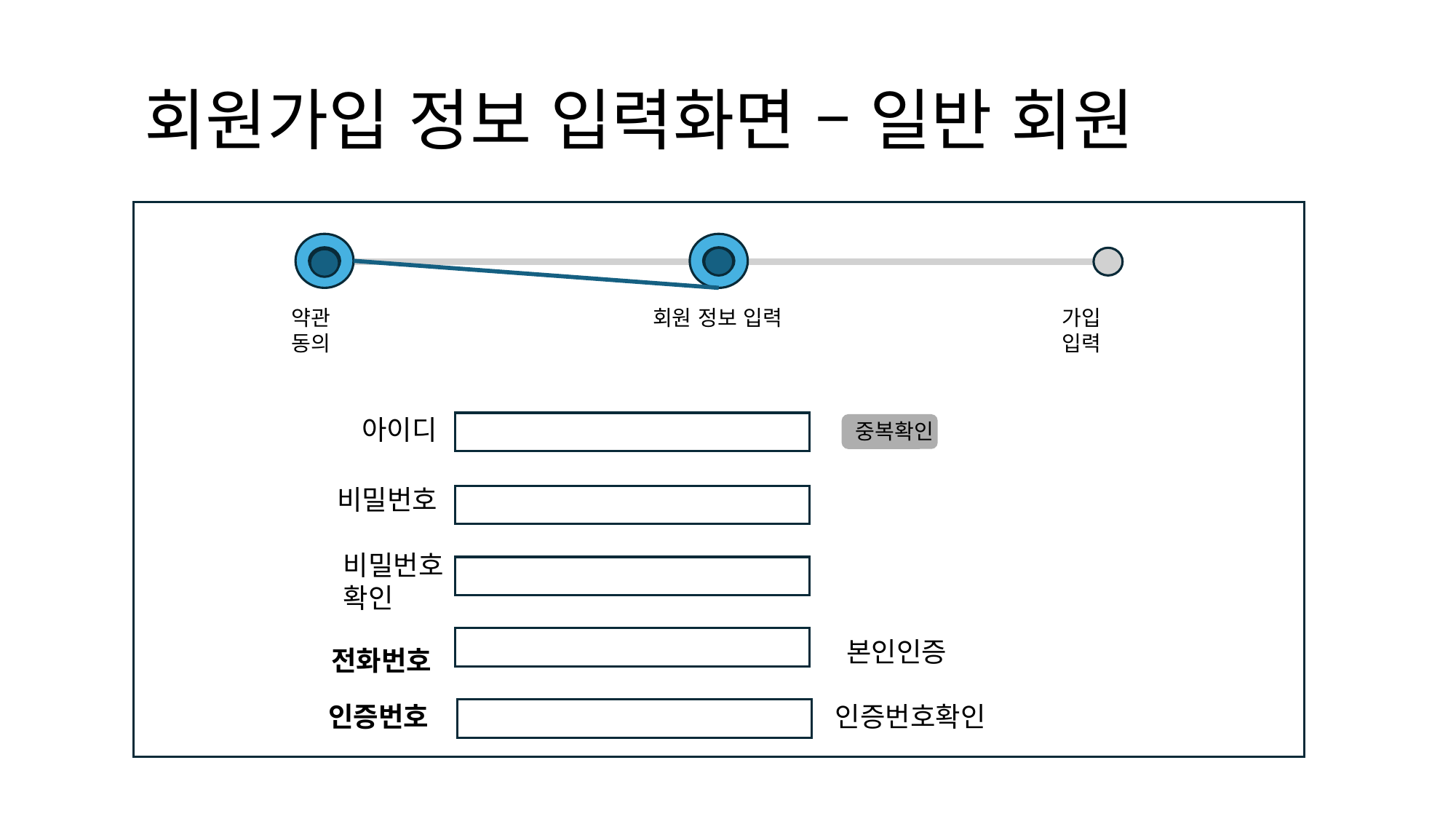

# 회원가입 정보 입력화면 – 일반 회원

약관 동의
회원 정보 입력
가입 입력

아이디

중복확인

비밀번호

비밀번호 확인

본인인증
전화번호
인증번호
인증번호확인